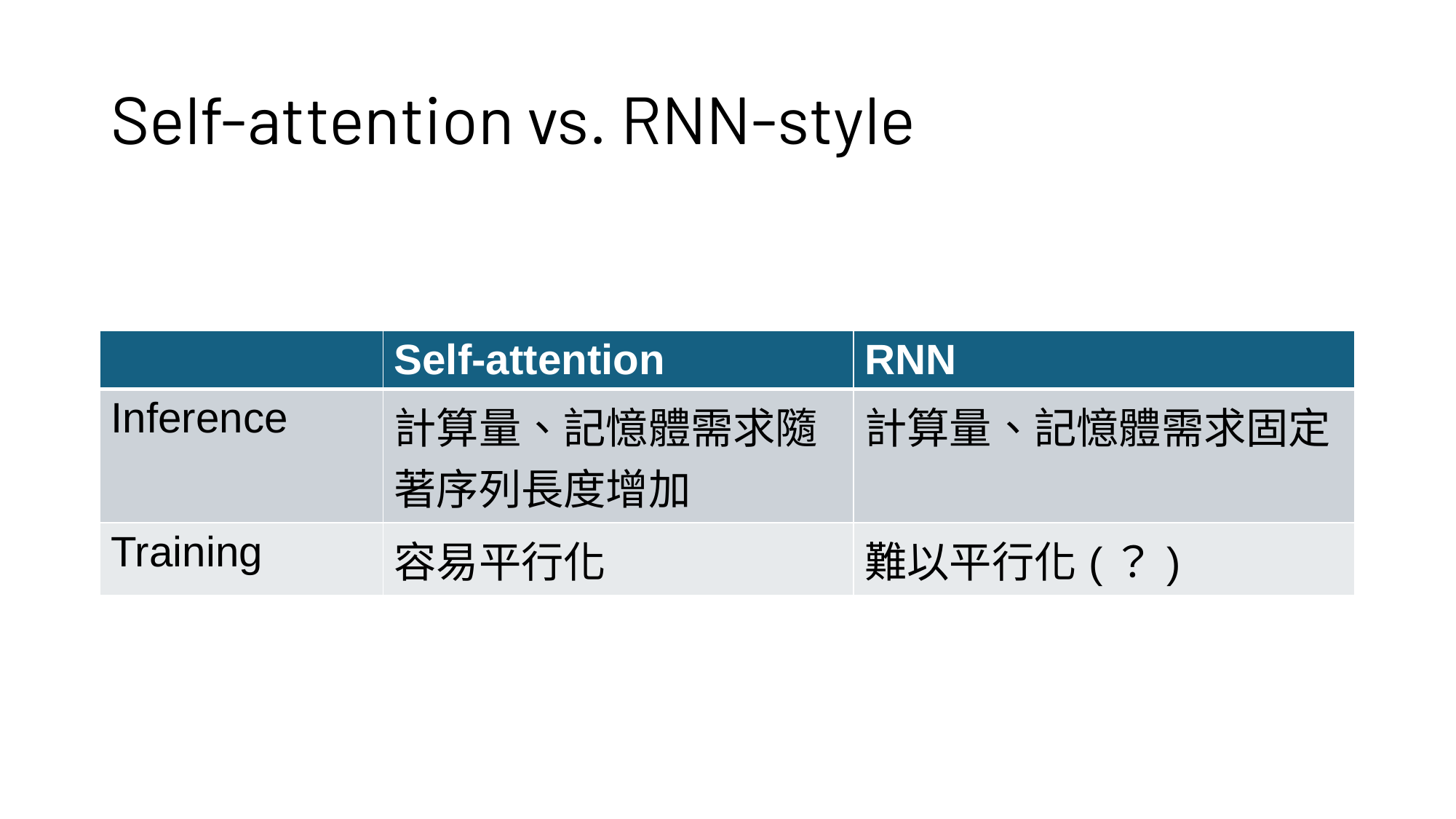

# Self-attention vs. RNN-style
|  | Self-attention | RNN |
| --- | --- | --- |
| Inference | 計算量、記憶體需求隨著序列長度增加 | 計算量、記憶體需求固定 |
| Training | 容易平行化 | 難以平行化(？) |